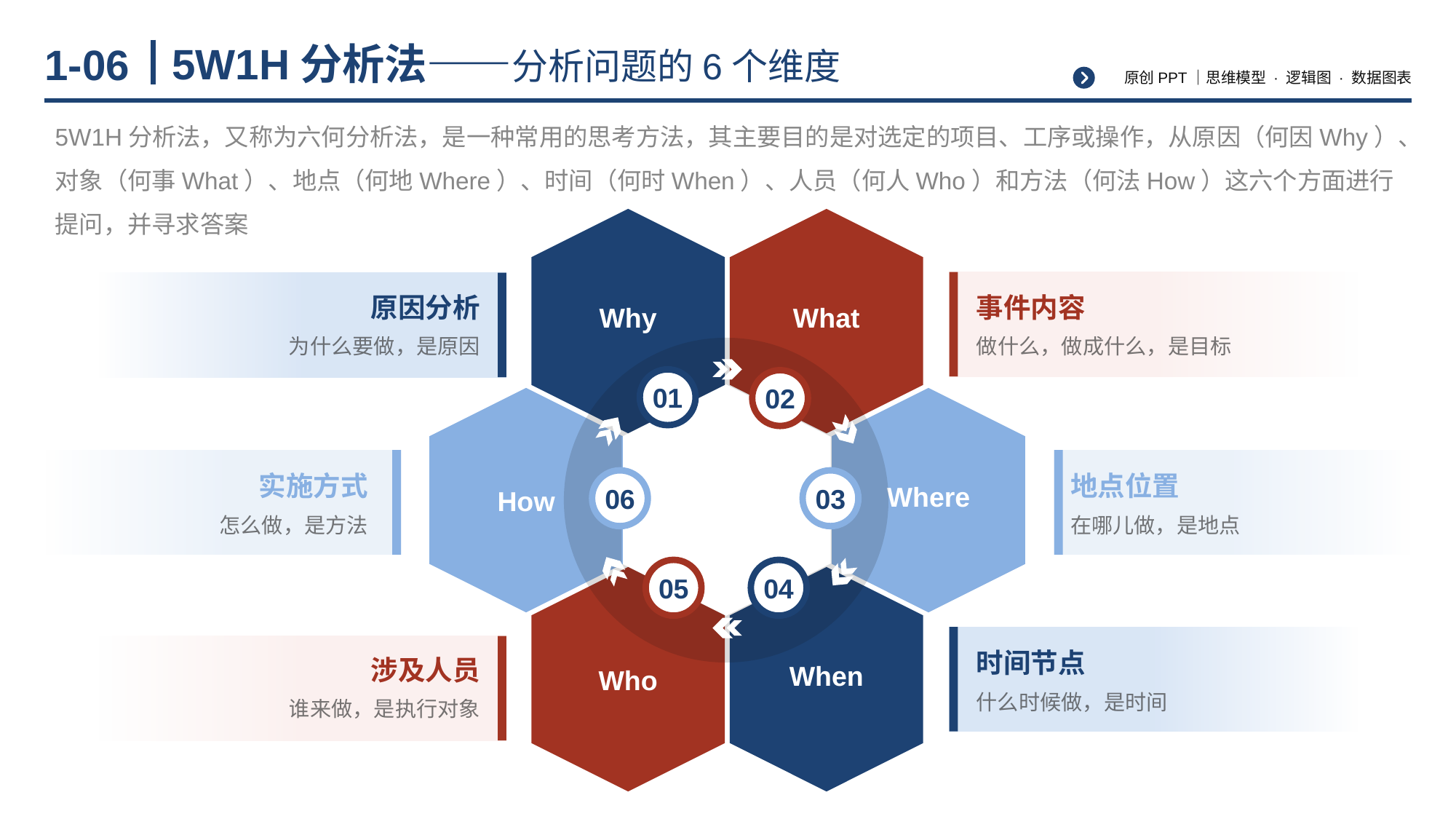

# 5W1H分析法——分析问题的6个维度
1-06
5W1H分析法，又称为六何分析法，是一种常用的思考方法，其主要目的是对选定的项目、工序或操作，从原因（何因Why）、对象（何事What）、地点（何地Where）、时间（何时When）、人员（何人Who）和方法（何法How）这六个方面进行提问，并寻求答案

Why

What

01

02

How

Where

06

03

05

04

Who

When

原因分析
为什么要做，是原因
事件内容
做什么，做成什么，是目标

实施方式
怎么做，是方法
地点位置
在哪儿做，是地点

时间节点
什么时候做，是时间
涉及人员
谁来做，是执行对象